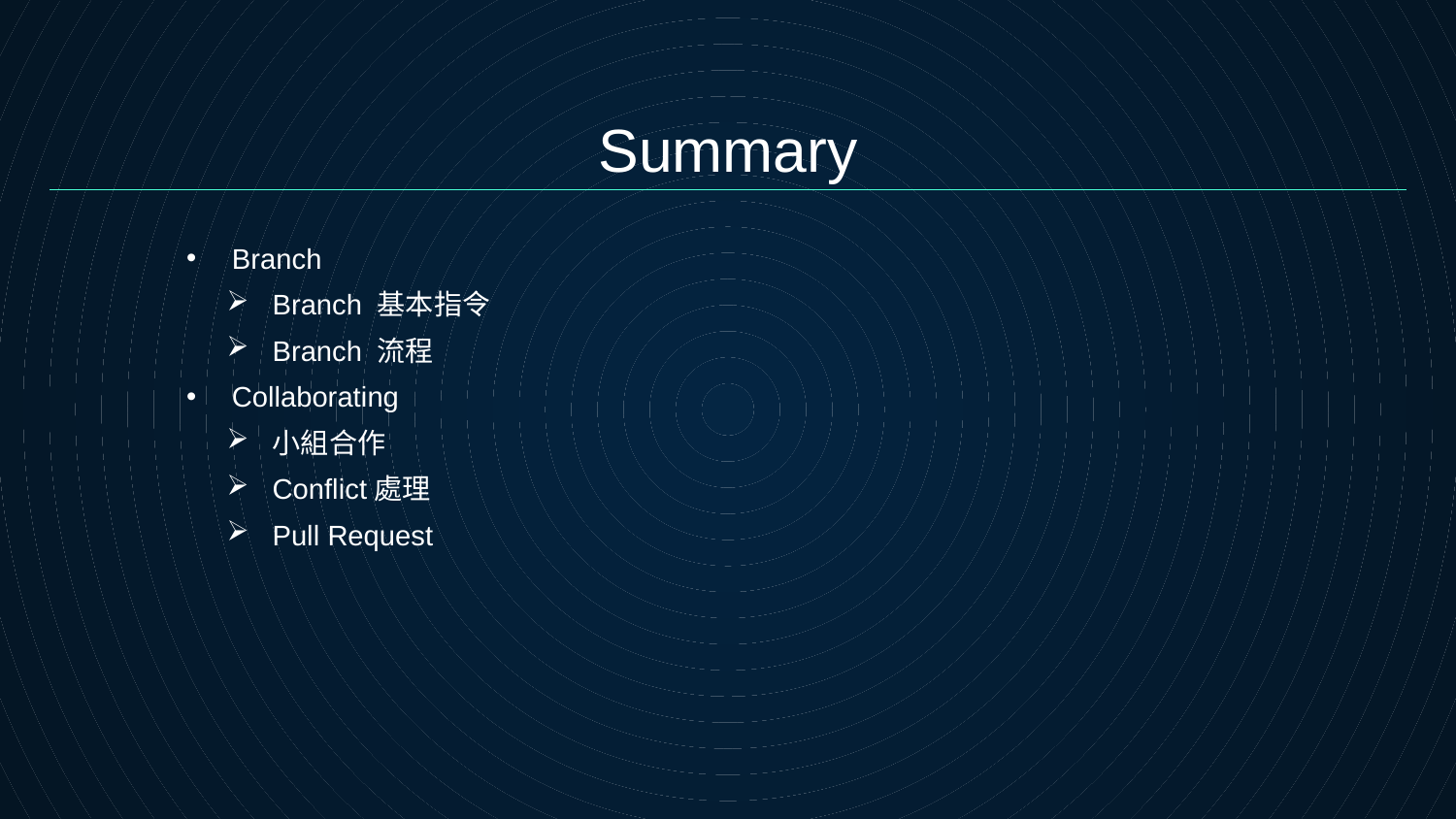

Summary
Branch
Branch 基本指令
Branch 流程
Collaborating
小組合作
Conflict處理
Pull Request